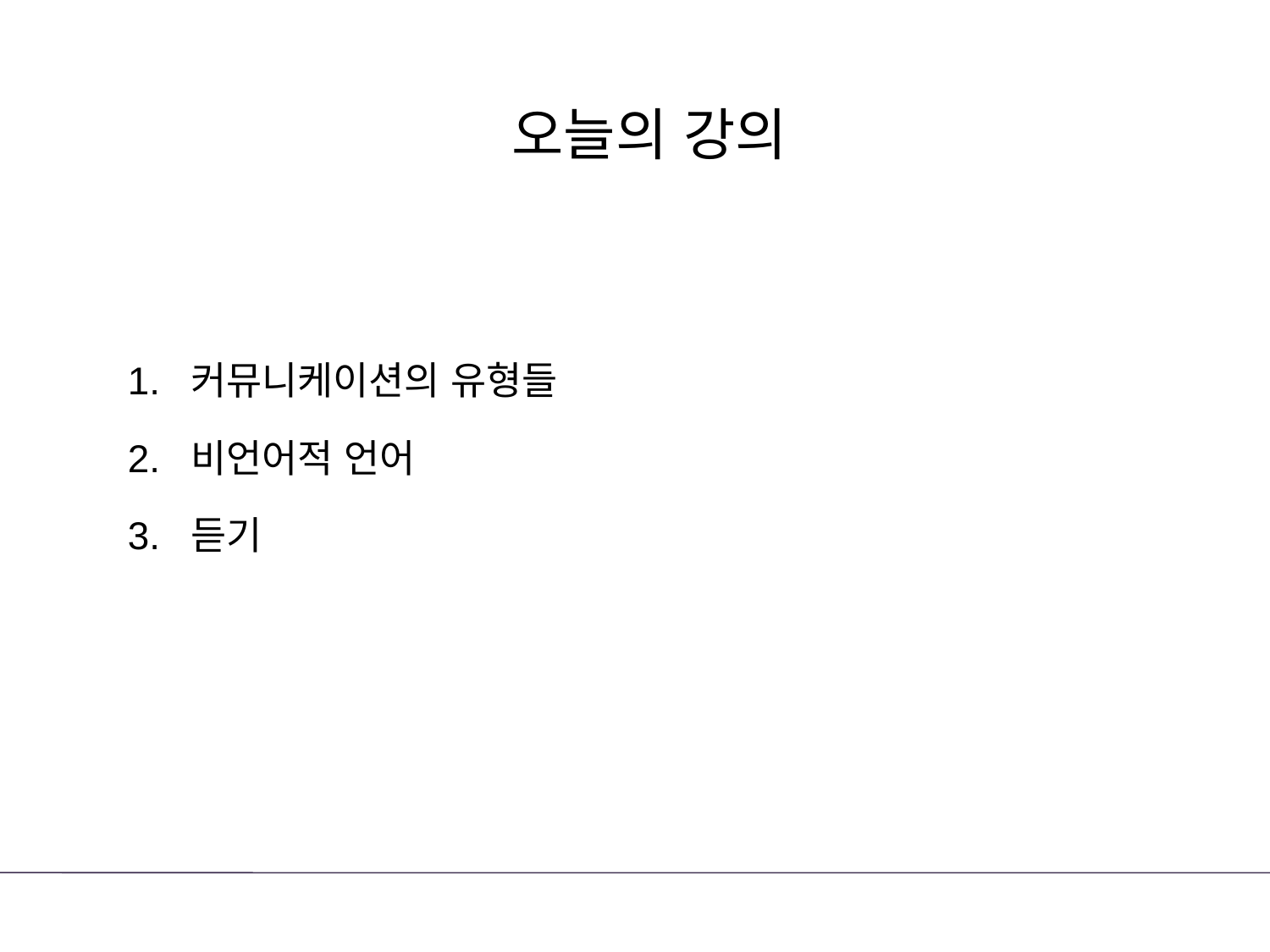

# 오늘의 강의

커뮤니케이션의 유형들
비언어적 언어
듣기